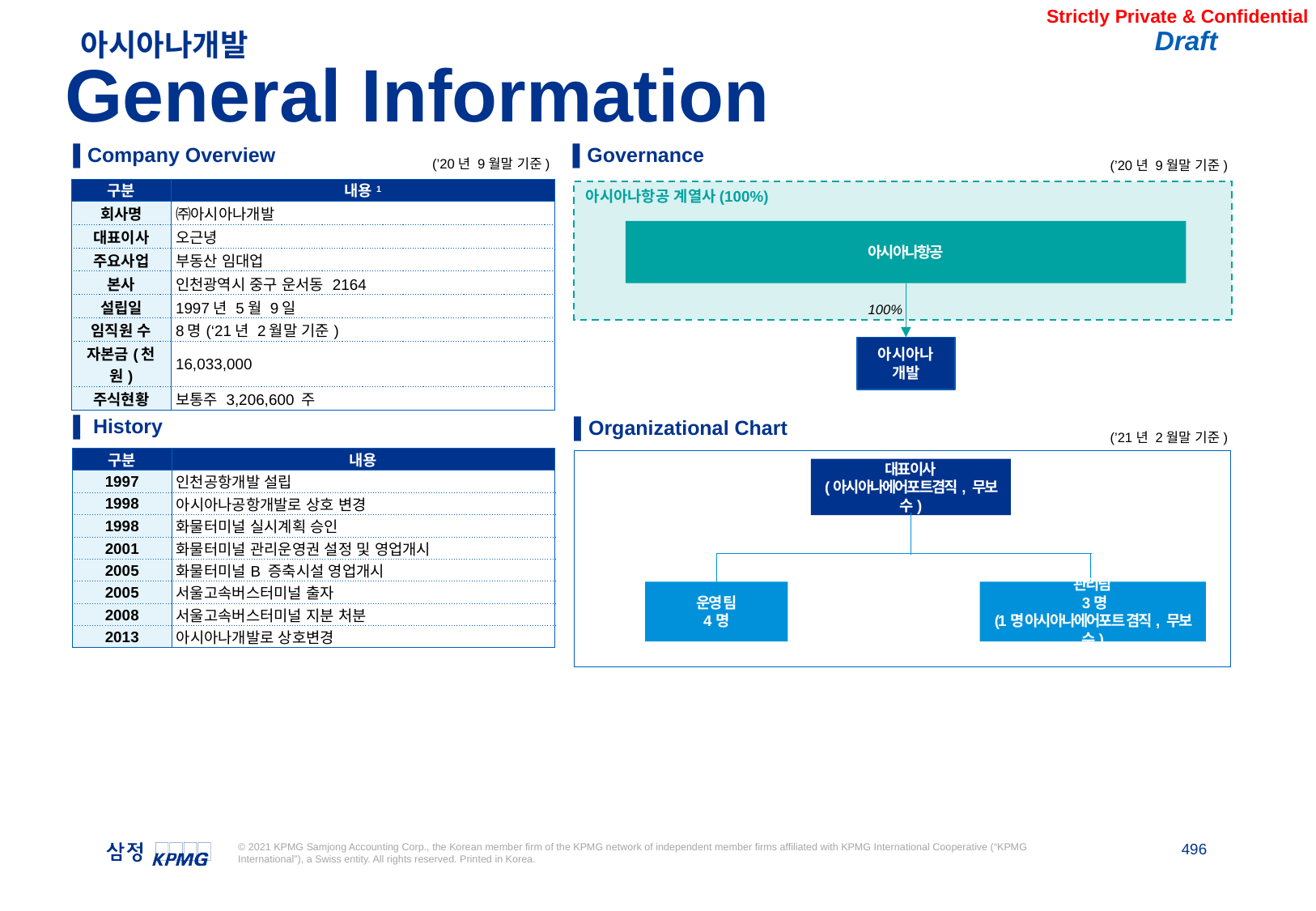

아시아나개발
General Information
▌Company Overview
▌Governance
(’20년 9월말 기준)
(’20년 9월말 기준)
| 구분 | 내용1 |
| --- | --- |
| 회사명 | ㈜아시아나개발 |
| 대표이사 | 오근녕 |
| 주요사업 | 부동산 임대업 |
| 본사 | 인천광역시 중구 운서동 2164 |
| 설립일 | 1997년 5월 9일 |
| 임직원 수 | 8명(‘21년 2월말 기준) |
| 자본금(천원) | 16,033,000 |
| 주식현황 | 보통주 3,206,600 주 |
아시아나항공 계열사(100%)
아시아나항공
100%
아시아나
개발
▌ History
▌Organizational Chart
(’21년 2월말 기준)
| 구분 | 내용 |
| --- | --- |
| 1997 | 인천공항개발 설립 |
| 1998 | 아시아나공항개발로 상호 변경 |
| 1998 | 화물터미널 실시계획 승인 |
| 2001 | 화물터미널 관리운영권 설정 및 영업개시 |
| 2005 | 화물터미널B 증축시설 영업개시 |
| 2005 | 서울고속버스터미널 출자 |
| 2008 | 서울고속버스터미널 지분 처분 |
| 2013 | 아시아나개발로 상호변경 |

대표이사
(아시아나에어포트겸직, 무보수)
운영 팀
4명
관리팀
 3명
(1명 아시아나에어포트 겸직, 무보수)